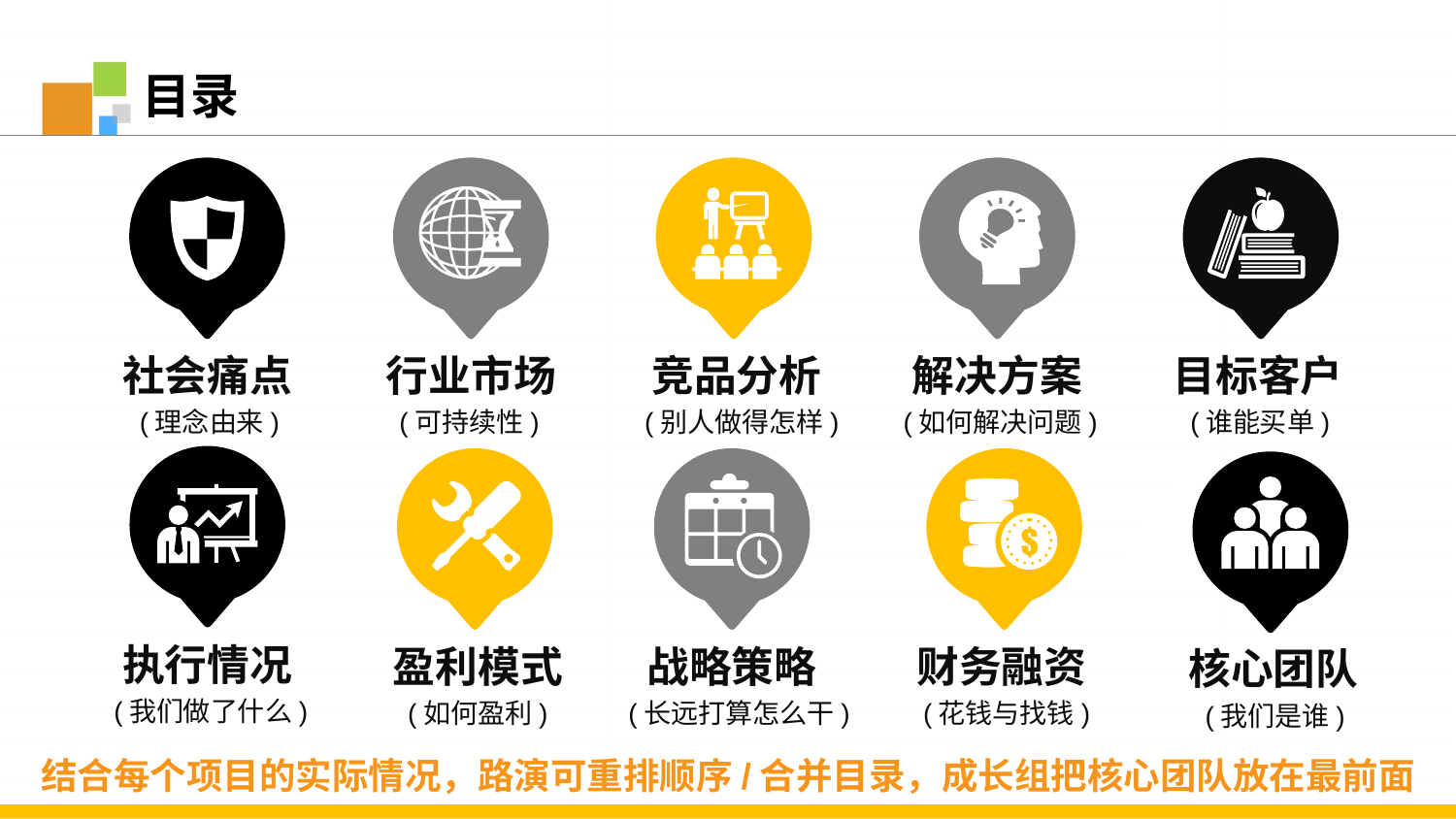

目录

行业市场
(可持续性)

竞品分析
(别人做得怎样)

社会痛点
解决方案
目标客户
(理念由来)
(如何解决问题)
(谁能买单)

执行情况
(我们做了什么)

(如何盈利)

核心团队
(我们是谁)

盈利模式
战略策略
财务融资
(长远打算怎么干)
(花钱与找钱)
结合每个项目的实际情况，路演可重排顺序/合并目录，成长组把核心团队放在最前面